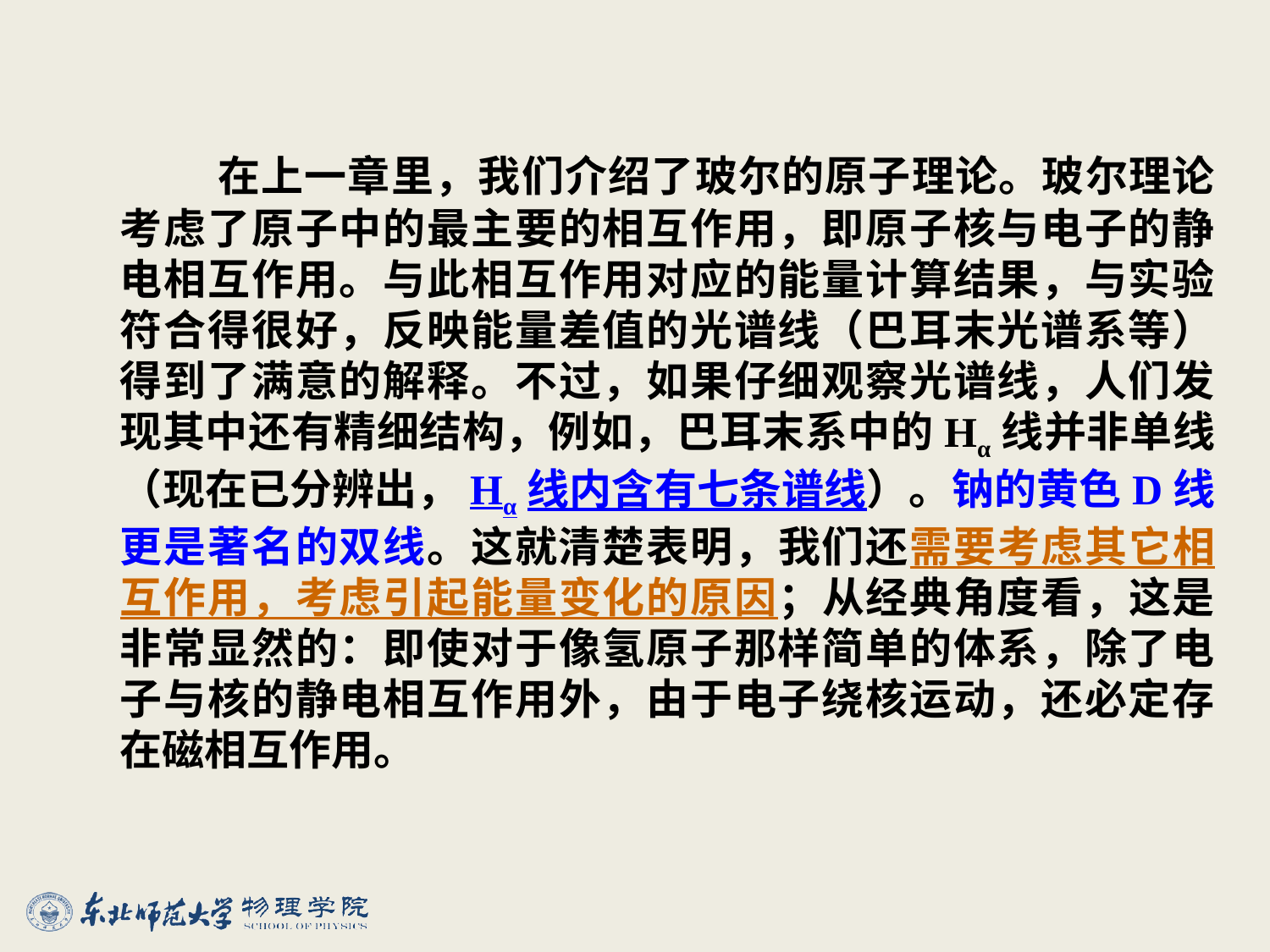

在上一章里，我们介绍了玻尔的原子理论。玻尔理论考虑了原子中的最主要的相互作用，即原子核与电子的静电相互作用。与此相互作用对应的能量计算结果，与实验符合得很好，反映能量差值的光谱线（巴耳末光谱系等）得到了满意的解释。不过，如果仔细观察光谱线，人们发现其中还有精细结构，例如，巴耳末系中的Hα线并非单线（现在已分辨出，Hα线内含有七条谱线）。钠的黄色D线更是著名的双线。这就清楚表明，我们还需要考虑其它相互作用，考虑引起能量变化的原因；从经典角度看，这是非常显然的：即使对于像氢原子那样简单的体系，除了电子与核的静电相互作用外，由于电子绕核运动，还必定存在磁相互作用。